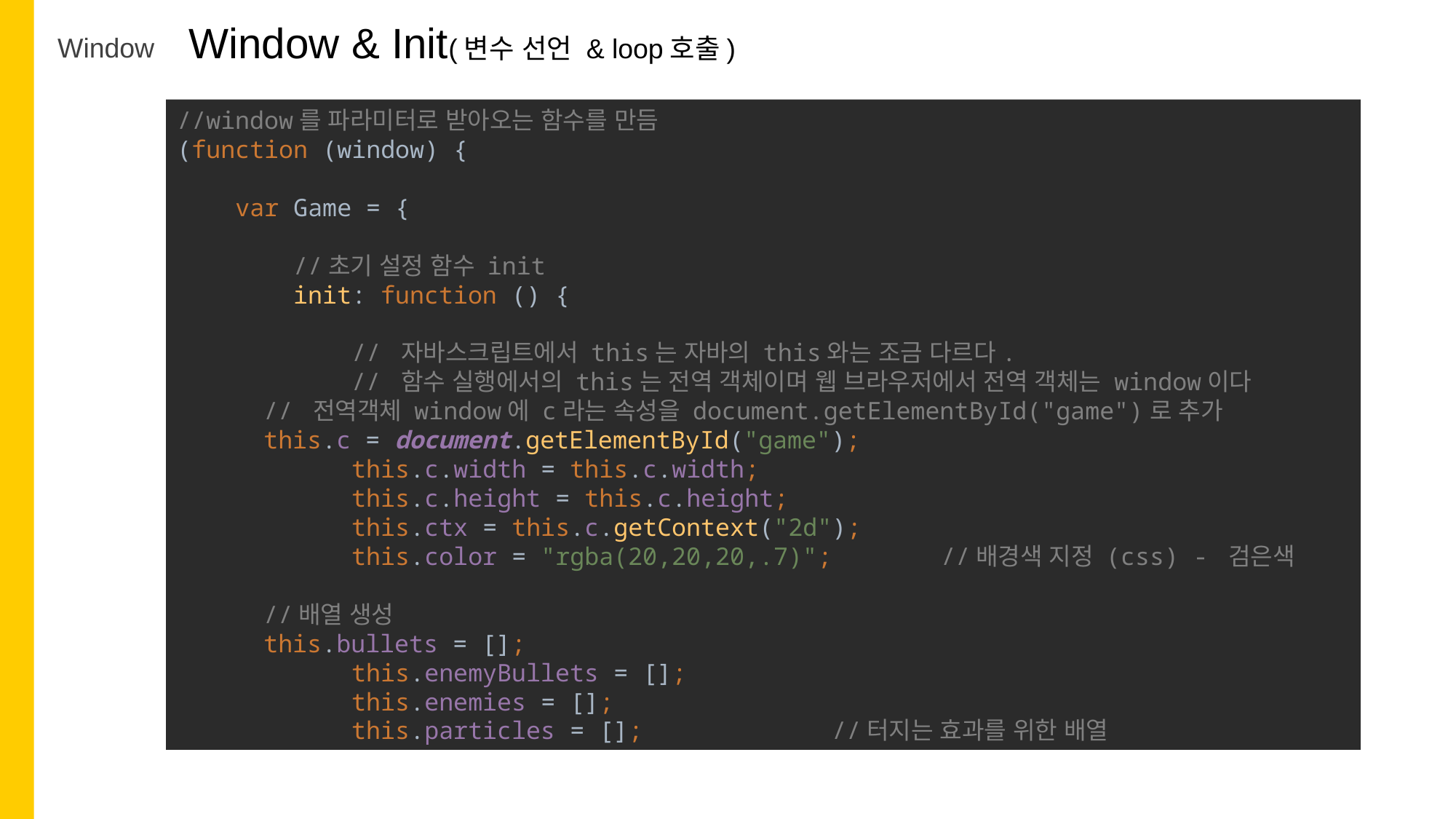

Window & Init(변수 선언 & loop호출)
Window
//window를 파라미터로 받아오는 함수를 만듬
(function (window) {
    var Game = {
        //초기 설정 함수 init
        init: function () {
            // 자바스크립트에서 this는 자바의 this와는 조금 다르다.
            // 함수 실행에서의 this는 전역 객체이며 웹 브라우저에서 전역 객체는 window이다
            // 전역객체 window에 c라는 속성을 document.getElementById("game")로 추가
            this.c = document.getElementById("game");
            this.c.width = this.c.width;
            this.c.height = this.c.height;
            this.ctx = this.c.getContext("2d");
            this.color = "rgba(20,20,20,.7)"; 	//배경색 지정 (css) - 검은색
            //배열 생성
            this.bullets = [];
            this.enemyBullets = [];
            this.enemies = [];
            this.particles = [];		//터지는 효과를 위한 배열